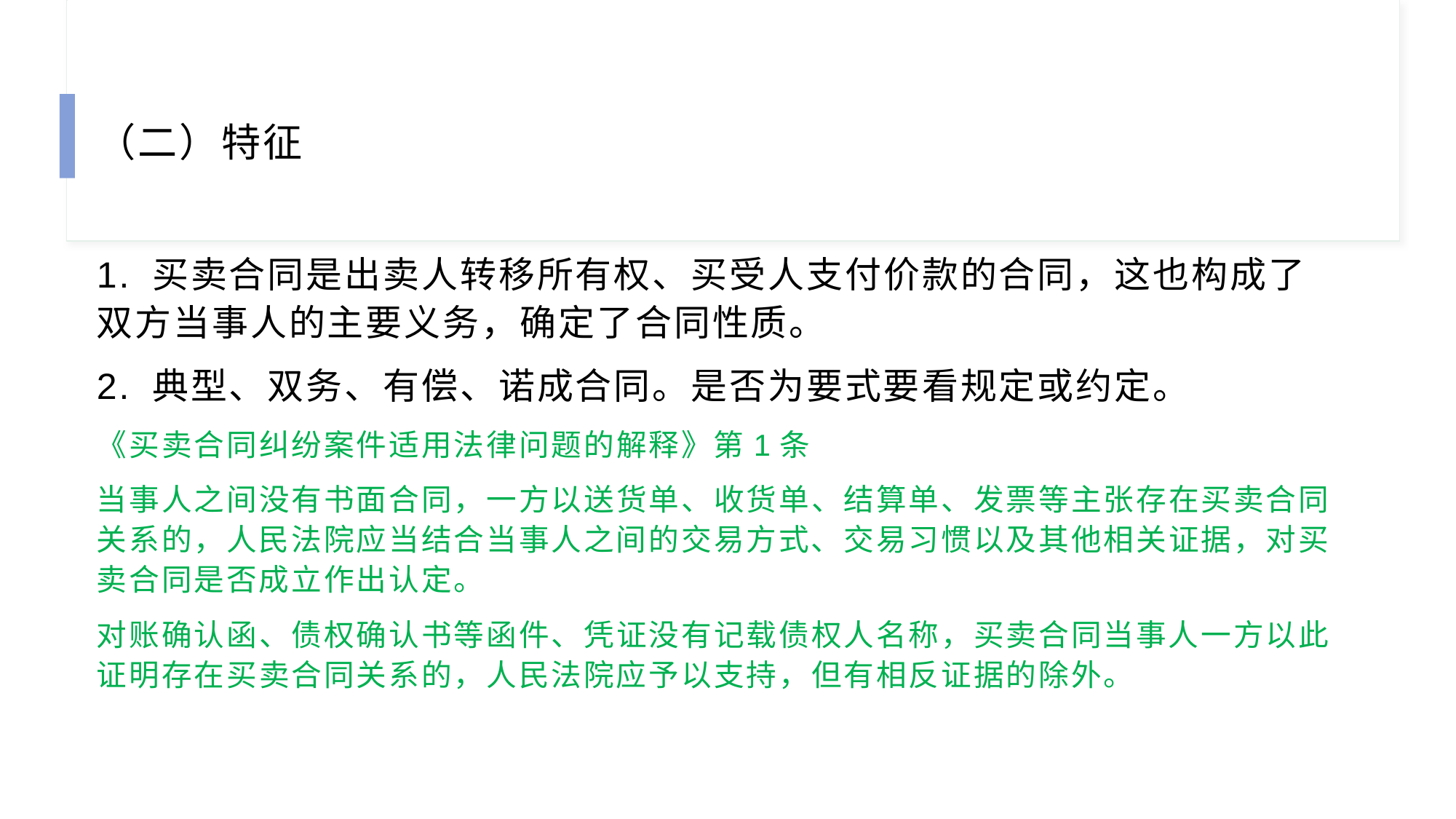

（二）特征

1. 买卖合同是出卖人转移所有权、买受人支付价款的合同，这也构成了双方当事人的主要义务，确定了合同性质。
2. 典型、双务、有偿、诺成合同。是否为要式要看规定或约定。
《买卖合同纠纷案件适用法律问题的解释》第1条
当事人之间没有书面合同，一方以送货单、收货单、结算单、发票等主张存在买卖合同关系的，人民法院应当结合当事人之间的交易方式、交易习惯以及其他相关证据，对买卖合同是否成立作出认定。
对账确认函、债权确认书等函件、凭证没有记载债权人名称，买卖合同当事人一方以此证明存在买卖合同关系的，人民法院应予以支持，但有相反证据的除外。